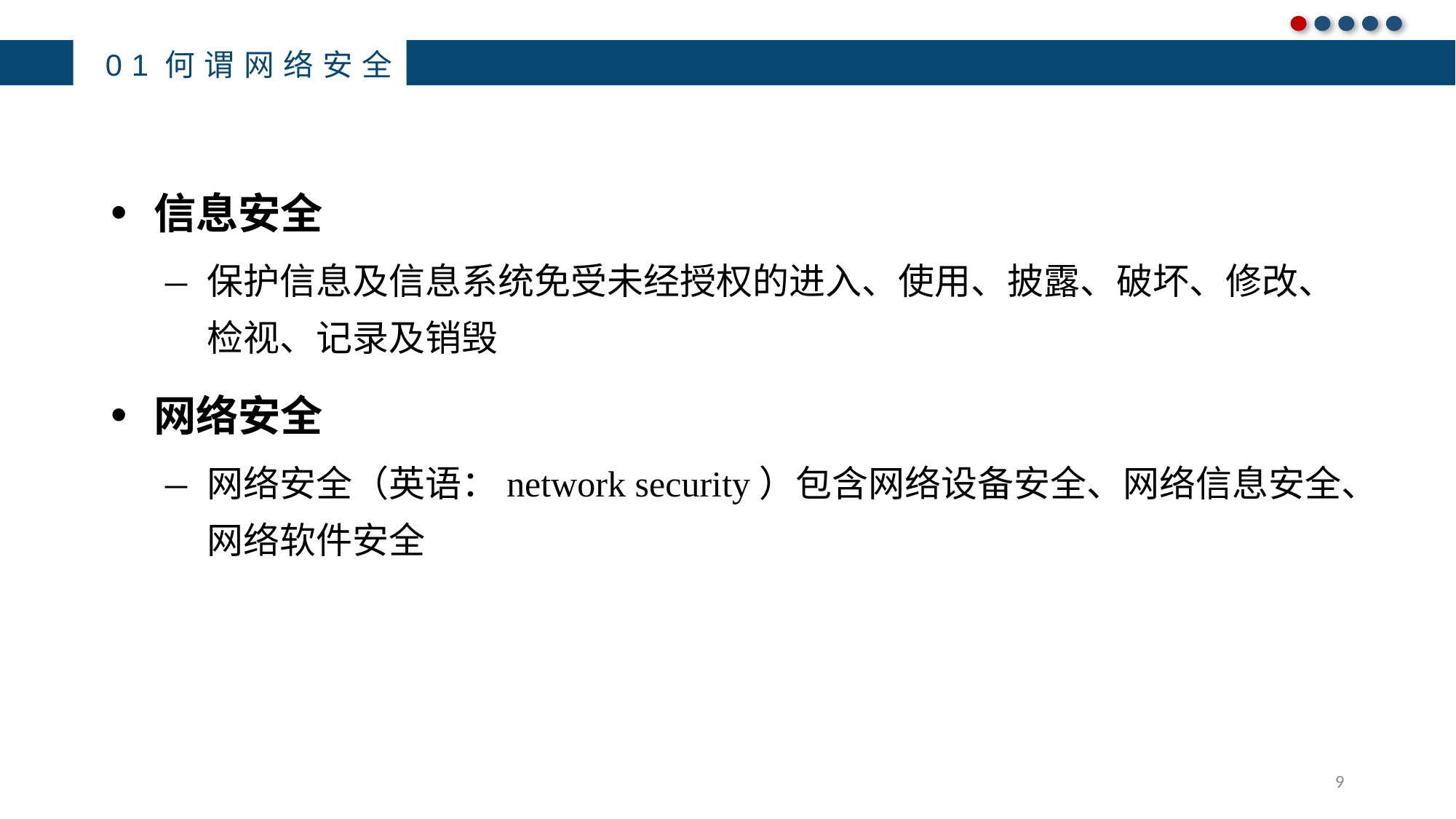

01何谓网络安全

信息安全
保护信息及信息系统免受未经授权的进入、使用、披露、破坏、修改、检视、记录及销毁
网络安全
网络安全（英语：network security）包含网络设备安全、网络信息安全、网络软件安全
9